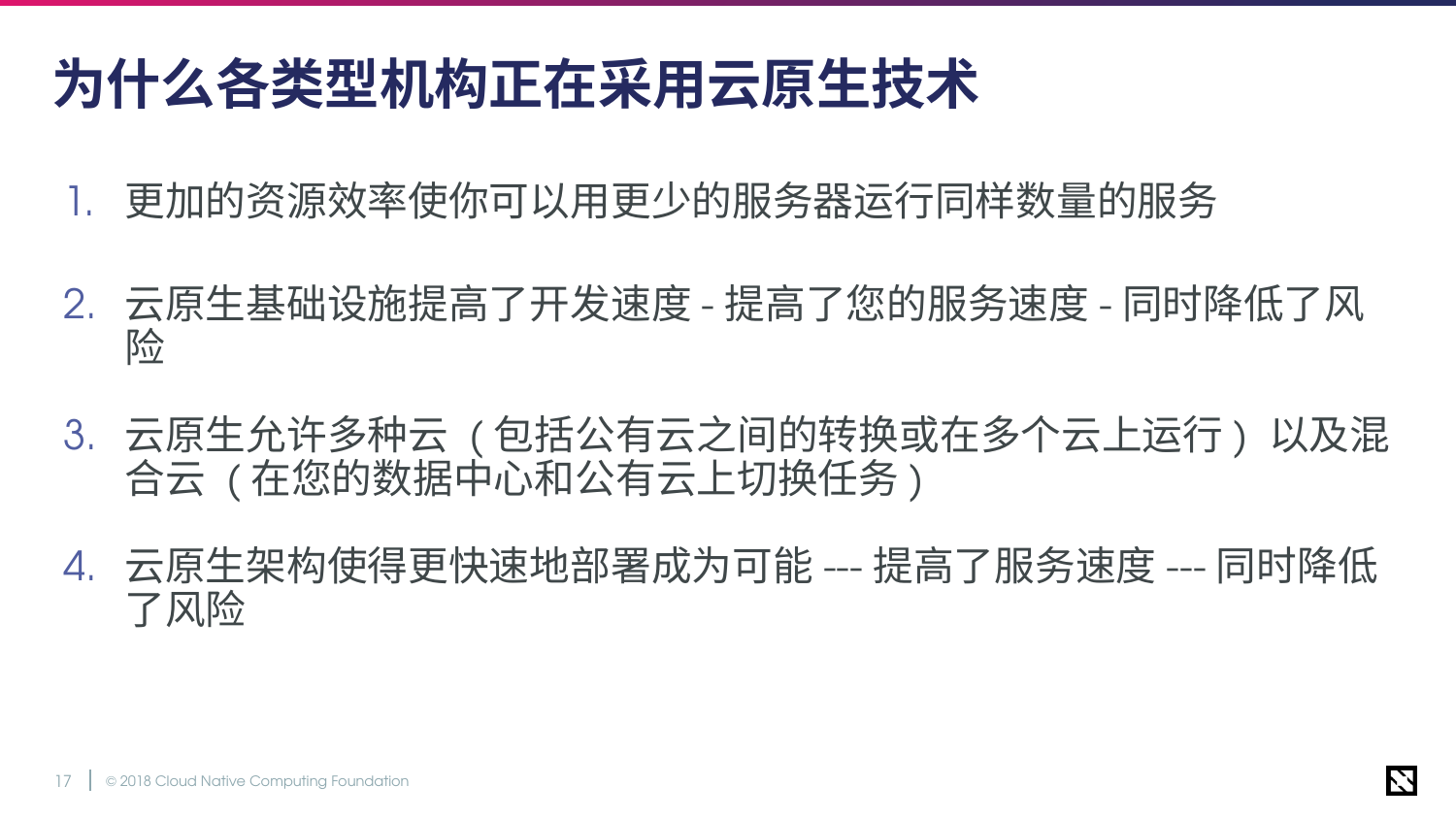

# 为什么各类型机构正在采用云原生技术
更加的资源效率使你可以用更少的服务器运行同样数量的服务

云原生基础设施提高了开发速度-提高了您的服务速度-同时降低了风险

云原生允许多种云 (包括公有云之间的转换或在多个云上运行) 以及混合云 (在您的数据中心和公有云上切换任务)

云原生架构使得更快速地部署成为可能---提高了服务速度---同时降低了风险